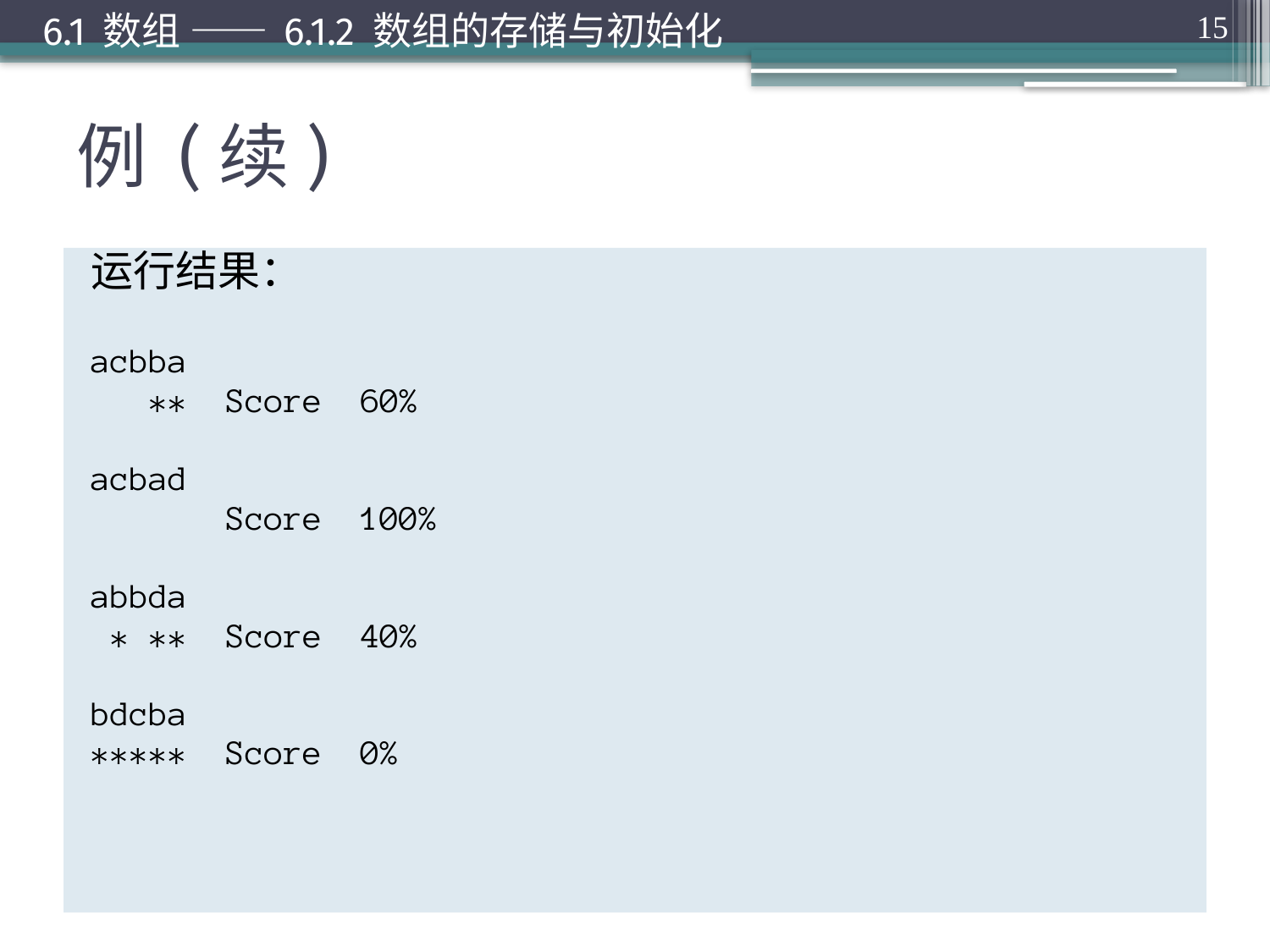

6.1 数组 —— 6.1.2 数组的存储与初始化
15
# 例 (续)
运行结果：

acbba
   **  Score  60%

acbad
       Score  100%

abbda
 * **  Score  40%

bdcba
*****  Score  0%